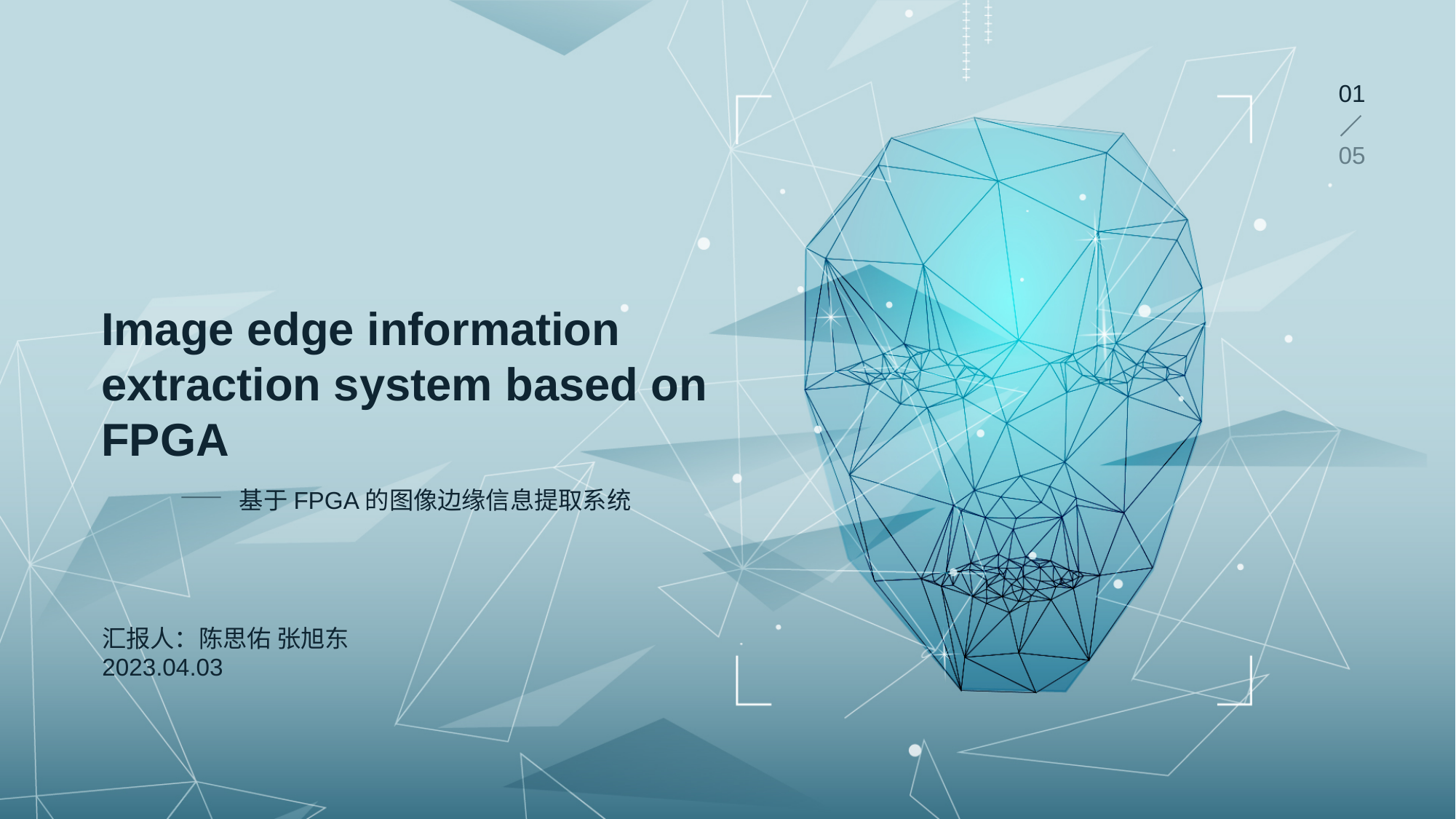

01
05
# Image edge information extraction system based on FPGA
基于FPGA的图像边缘信息提取系统
汇报人：陈思佑 张旭东
2023.04.03